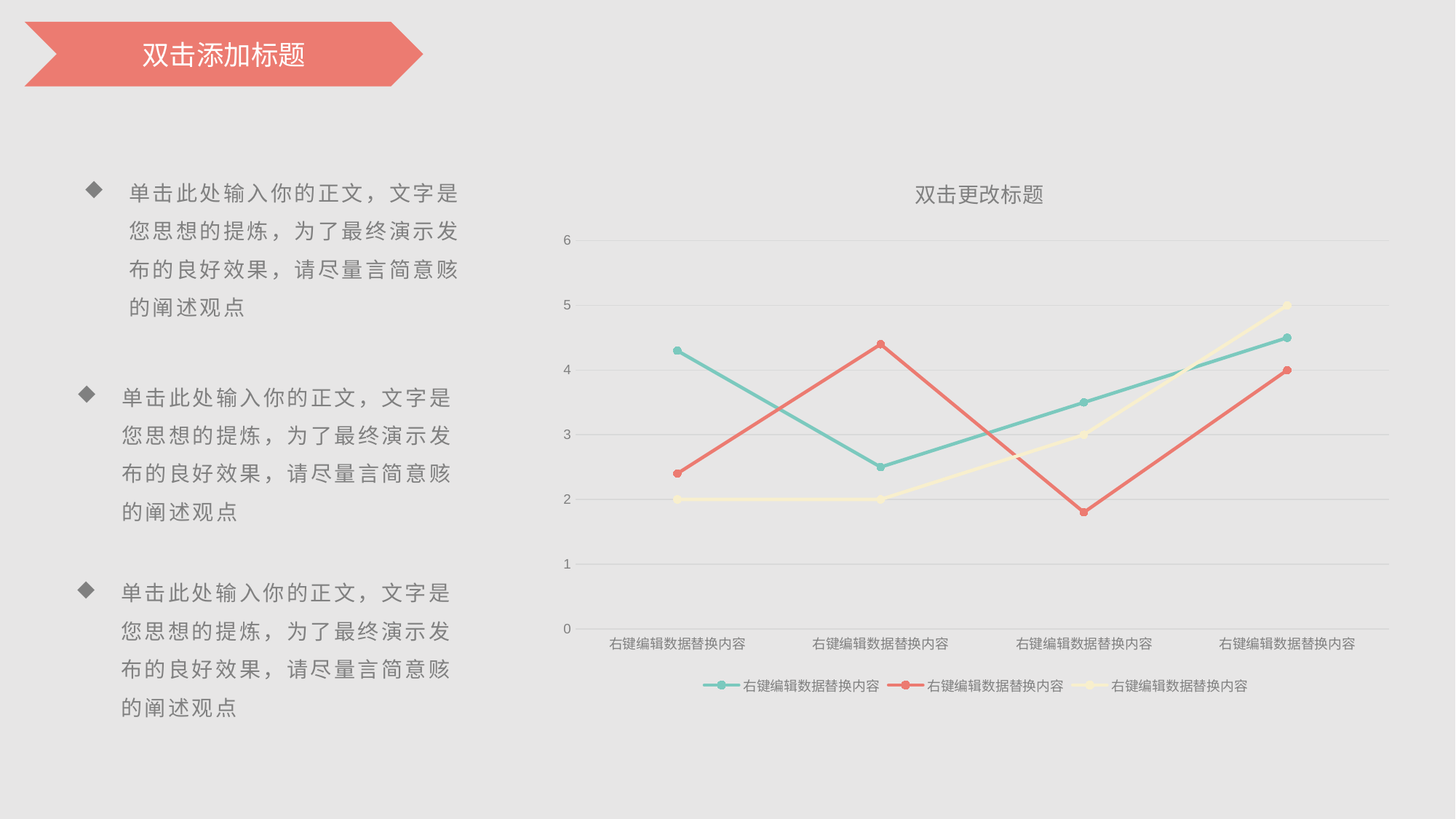

双击添加标题
单击此处输入你的正文，文字是您思想的提炼，为了最终演示发布的良好效果，请尽量言简意赅的阐述观点

### Chart: 双击更改标题

| Category | 右键编辑数据替换内容 | 右键编辑数据替换内容 | 右键编辑数据替换内容 |
|---|---|---|---|
| 右键编辑数据替换内容 | 4.3 | 2.4 | 2.0 |
| 右键编辑数据替换内容 | 2.5 | 4.4 | 2.0 |
| 右键编辑数据替换内容 | 3.5 | 1.8 | 3.0 |
| 右键编辑数据替换内容 | 4.5 | 4.0 | 5.0 |
单击此处输入你的正文，文字是您思想的提炼，为了最终演示发布的良好效果，请尽量言简意赅的阐述观点
单击此处输入你的正文，文字是您思想的提炼，为了最终演示发布的良好效果，请尽量言简意赅的阐述观点